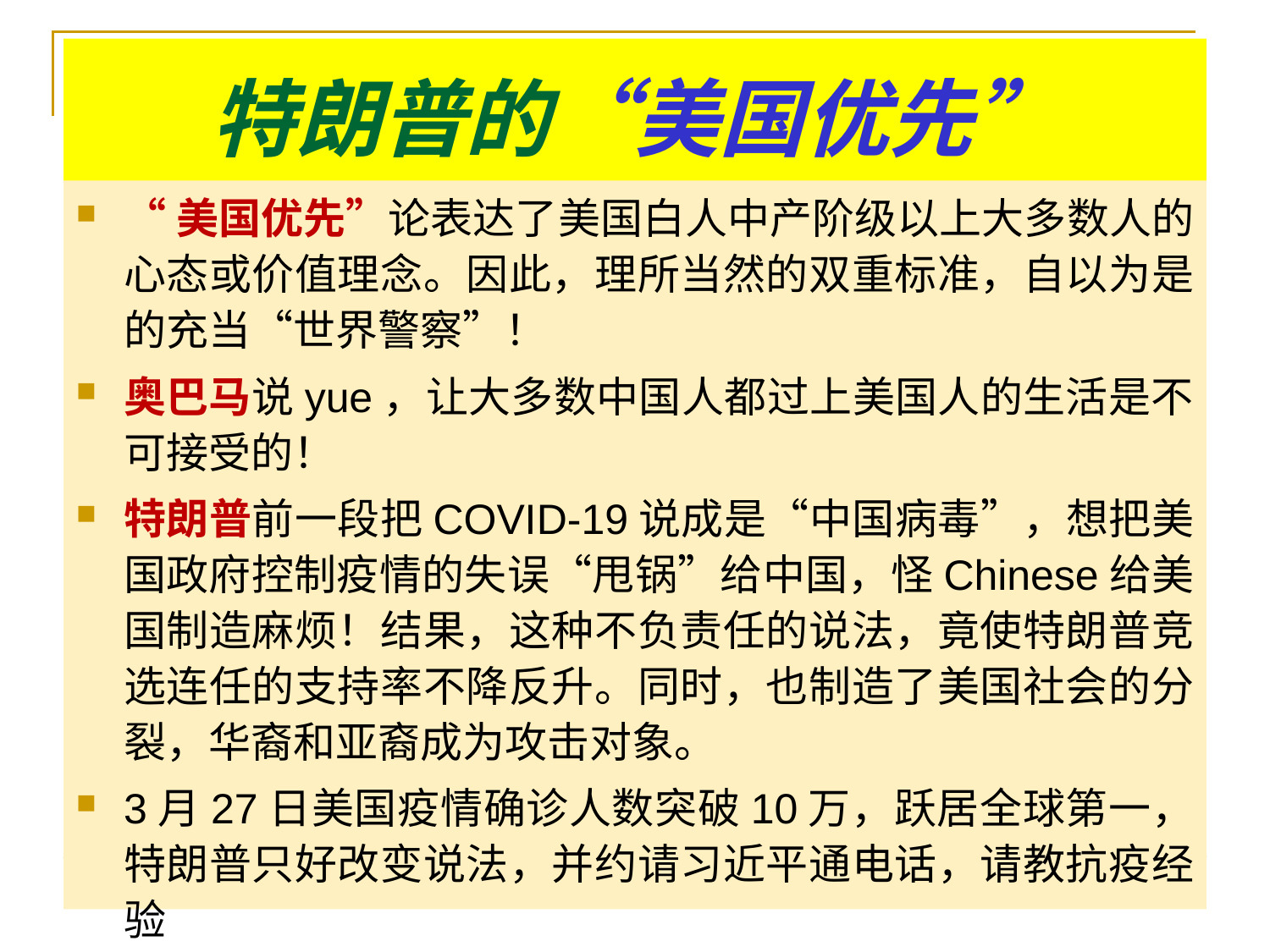

# 特朗普的“美国优先”
“美国优先”论表达了美国白人中产阶级以上大多数人的心态或价值理念。因此，理所当然的双重标准，自以为是的充当“世界警察”！
奥巴马说yue，让大多数中国人都过上美国人的生活是不可接受的！
特朗普前一段把COVID-19说成是“中国病毒”，想把美国政府控制疫情的失误“甩锅”给中国，怪Chinese给美国制造麻烦！结果，这种不负责任的说法，竟使特朗普竞选连任的支持率不降反升。同时，也制造了美国社会的分裂，华裔和亚裔成为攻击对象。
3月27日美国疫情确诊人数突破10万，跃居全球第一，特朗普只好改变说法，并约请习近平通电话，请教抗疫经验
55